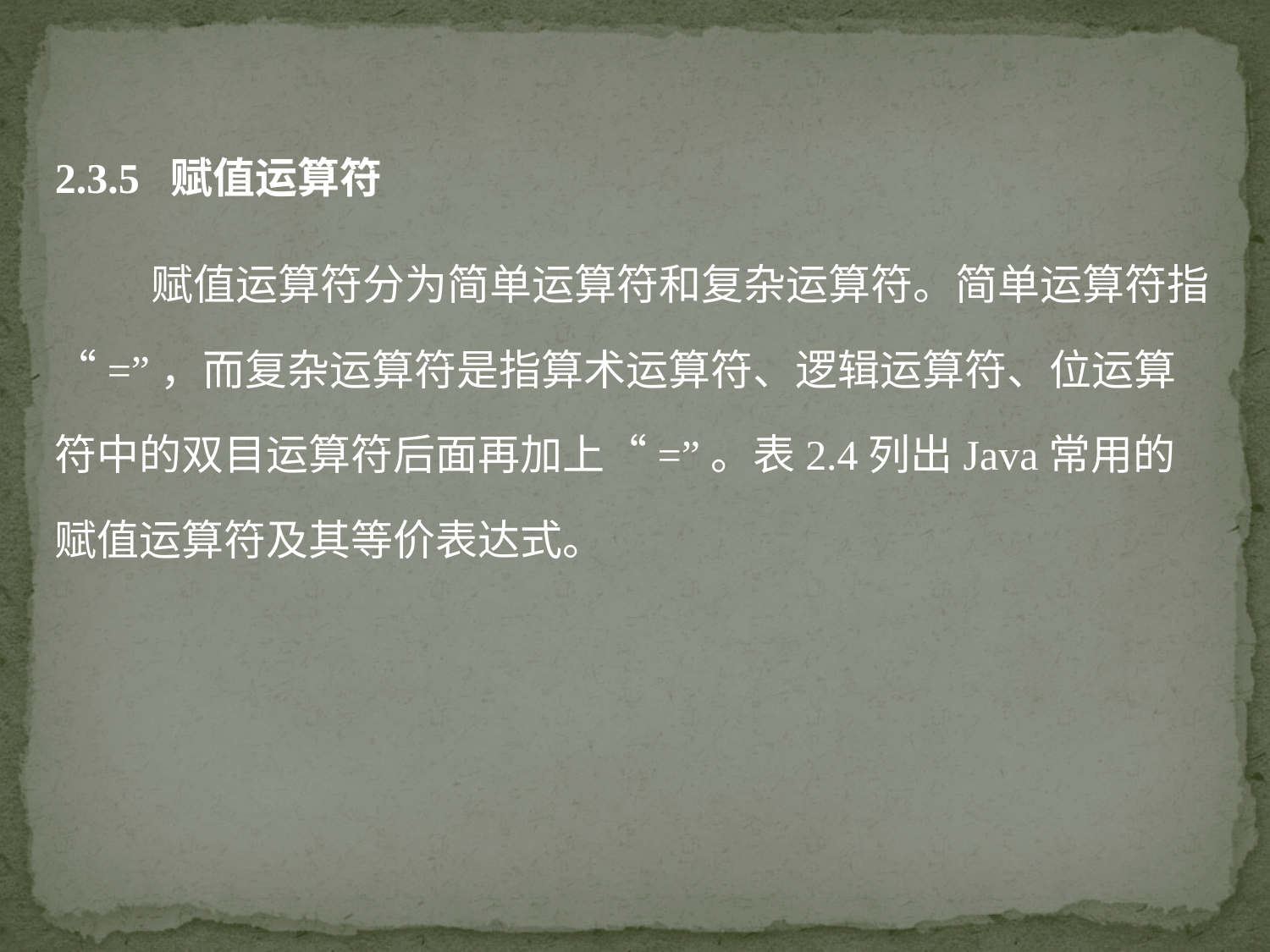

2.3.5  赋值运算符
         赋值运算符分为简单运算符和复杂运算符。简单运算符指“=”，而复杂运算符是指算术运算符、逻辑运算符、位运算符中的双目运算符后面再加上“=”。表2.4列出Java常用的赋值运算符及其等价表达式。